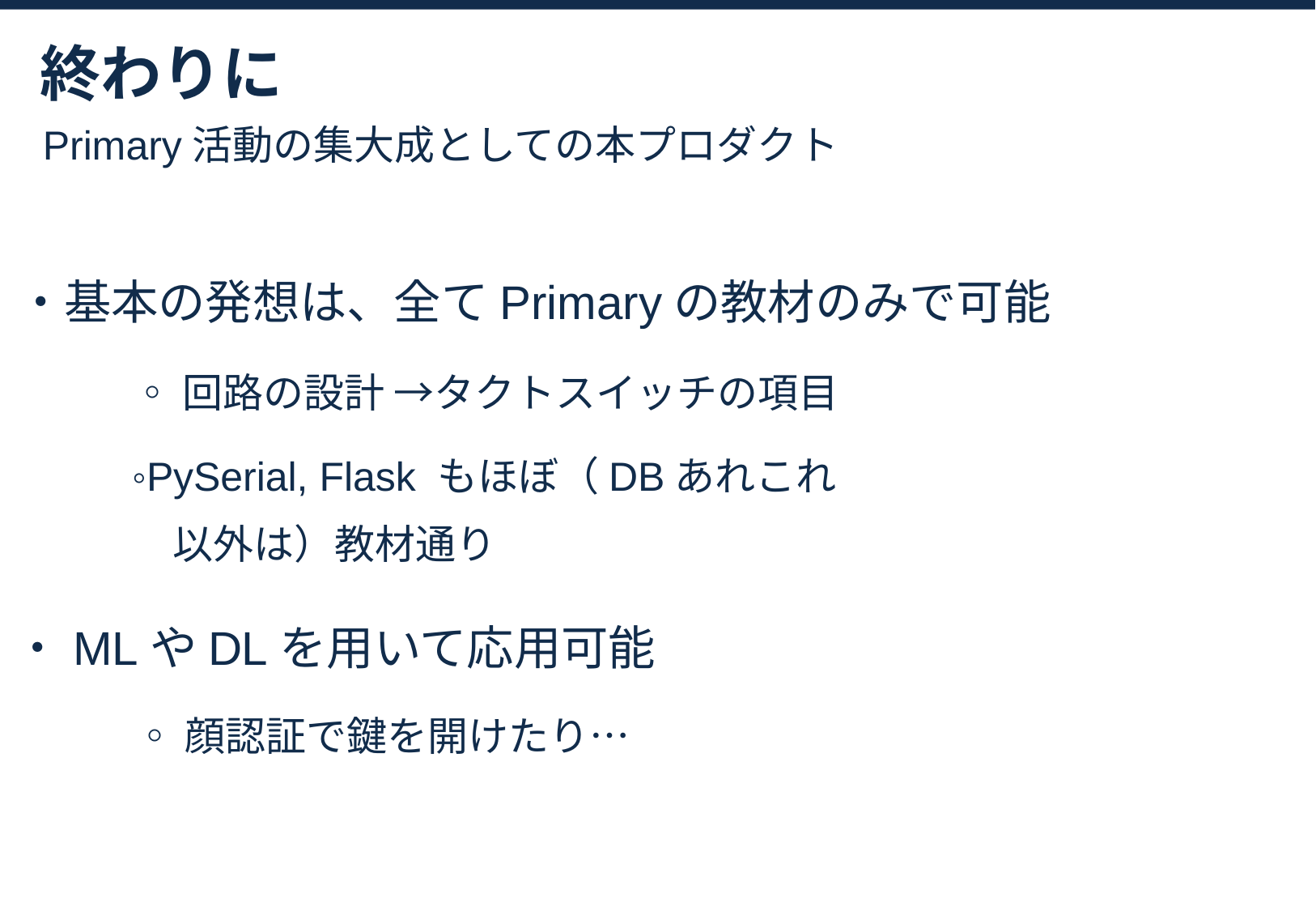

終わりに
Primary活動の集大成としての本プロダクト
・基本の発想は、全てPrimaryの教材のみで可能
◦回路の設計 →タクトスイッチの項目
◦PySerial, Flask もほぼ（DBあれこれ
　以外は）教材通り
・MLやDLを用いて応用可能
◦顔認証で鍵を開けたり…